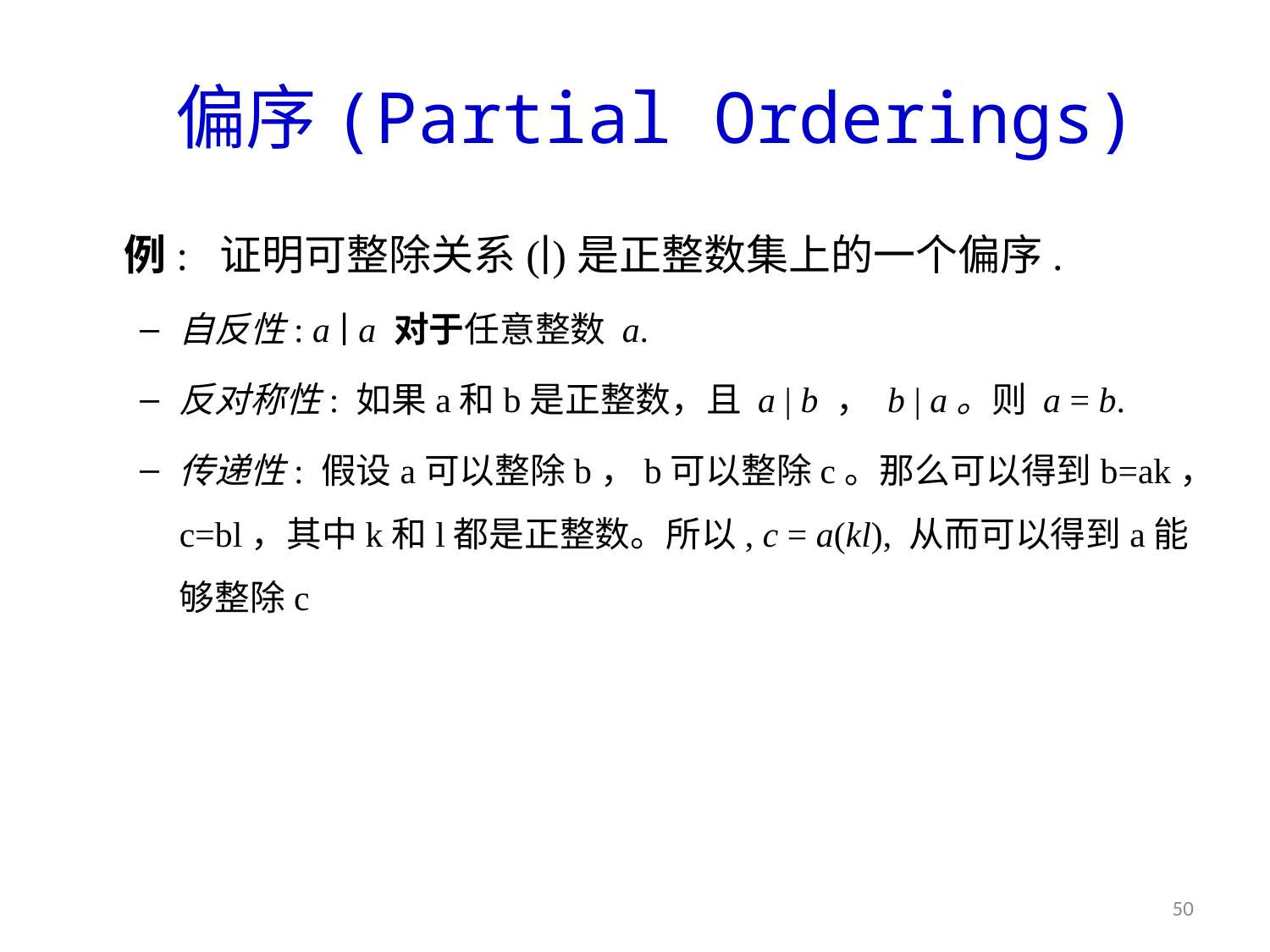

# 偏序(Partial Orderings)
例:  证明可整除关系(∣)是正整数集上的一个偏序.
自反性: a ∣ a 对于任意整数 a.
反对称性: 如果a和b是正整数，且 a | b ， b | a。则 a = b.
传递性: 假设a可以整除b，b可以整除c。那么可以得到b=ak，c=bl，其中k和l都是正整数。所以, c = a(kl), 从而可以得到a能够整除c

50